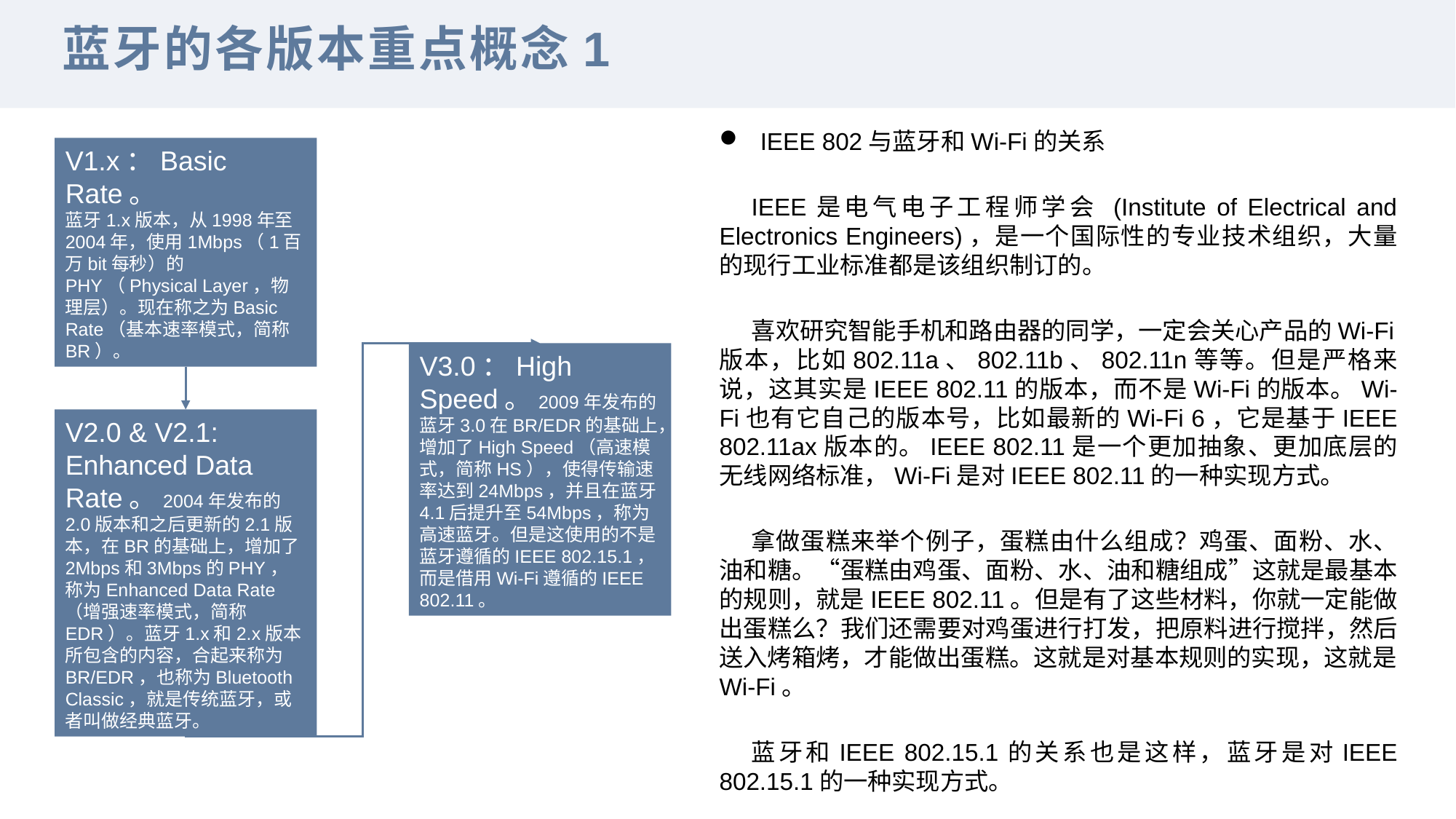

蓝牙的各版本重点概念1
IEEE 802与蓝牙和Wi-Fi的关系
IEEE是电气电子工程师学会 (Institute of Electrical and Electronics Engineers)，是一个国际性的专业技术组织，大量的现行工业标准都是该组织制订的。
喜欢研究智能手机和路由器的同学，一定会关心产品的Wi-Fi版本，比如802.11a、802.11b、802.11n等等。但是严格来说，这其实是IEEE 802.11的版本，而不是Wi-Fi的版本。Wi-Fi也有它自己的版本号，比如最新的Wi-Fi 6，它是基于IEEE 802.11ax版本的。IEEE 802.11是一个更加抽象、更加底层的无线网络标准，Wi-Fi是对IEEE 802.11的一种实现方式。
拿做蛋糕来举个例子，蛋糕由什么组成？鸡蛋、面粉、水、油和糖。“蛋糕由鸡蛋、面粉、水、油和糖组成”这就是最基本的规则，就是IEEE 802.11。但是有了这些材料，你就一定能做出蛋糕么？我们还需要对鸡蛋进行打发，把原料进行搅拌，然后送入烤箱烤，才能做出蛋糕。这就是对基本规则的实现，这就是Wi-Fi。
蓝牙和IEEE 802.15.1的关系也是这样，蓝牙是对IEEE 802.15.1的一种实现方式。
V1.x：Basic Rate。
蓝牙1.x版本，从1998年至2004年，使用1Mbps（1百万bit每秒）的PHY（Physical Layer，物理层）。现在称之为Basic Rate（基本速率模式，简称BR）。
V3.0：High Speed。2009年发布的蓝牙3.0在BR/EDR的基础上，增加了High Speed（高速模式，简称HS），使得传输速率达到24Mbps，并且在蓝牙4.1后提升至54Mbps，称为高速蓝牙。但是这使用的不是蓝牙遵循的IEEE 802.15.1，而是借用Wi-Fi遵循的IEEE 802.11。
V2.0 & V2.1: Enhanced Data Rate。2004年发布的2.0版本和之后更新的2.1版本，在BR的基础上，增加了2Mbps和3Mbps的PHY，称为Enhanced Data Rate（增强速率模式，简称EDR）。蓝牙1.x和2.x版本所包含的内容，合起来称为BR/EDR，也称为Bluetooth Classic，就是传统蓝牙，或者叫做经典蓝牙。